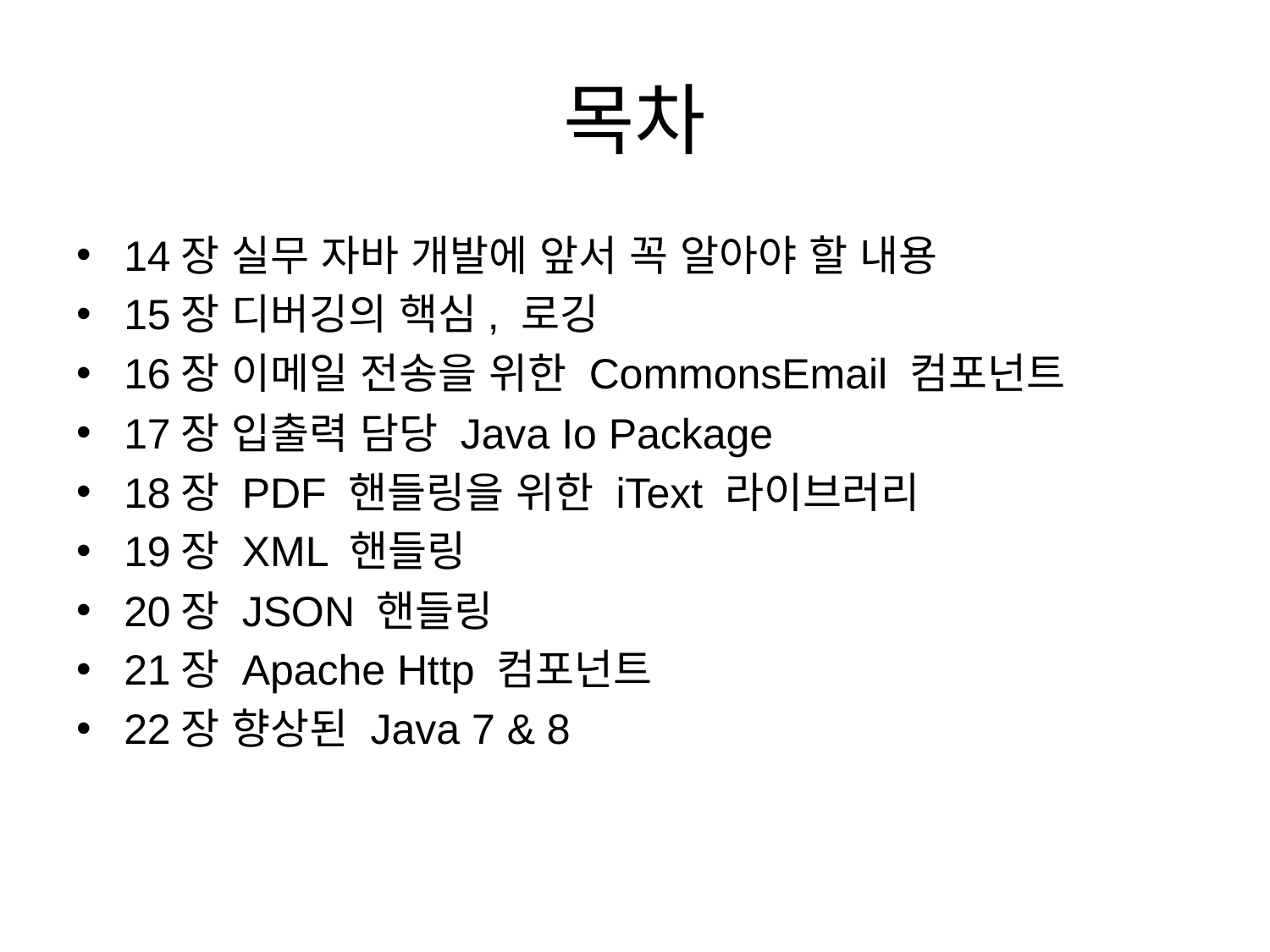

# 목차
14장 실무 자바 개발에 앞서 꼭 알아야 할 내용
15장 디버깅의 핵심, 로깅
16장 이메일 전송을 위한 CommonsEmail 컴포넌트
17장 입출력 담당 Java Io Package
18장 PDF 핸들링을 위한 iText 라이브러리
19장 XML 핸들링
20장 JSON 핸들링
21장 Apache Http 컴포넌트
22장 향상된 Java 7 & 8